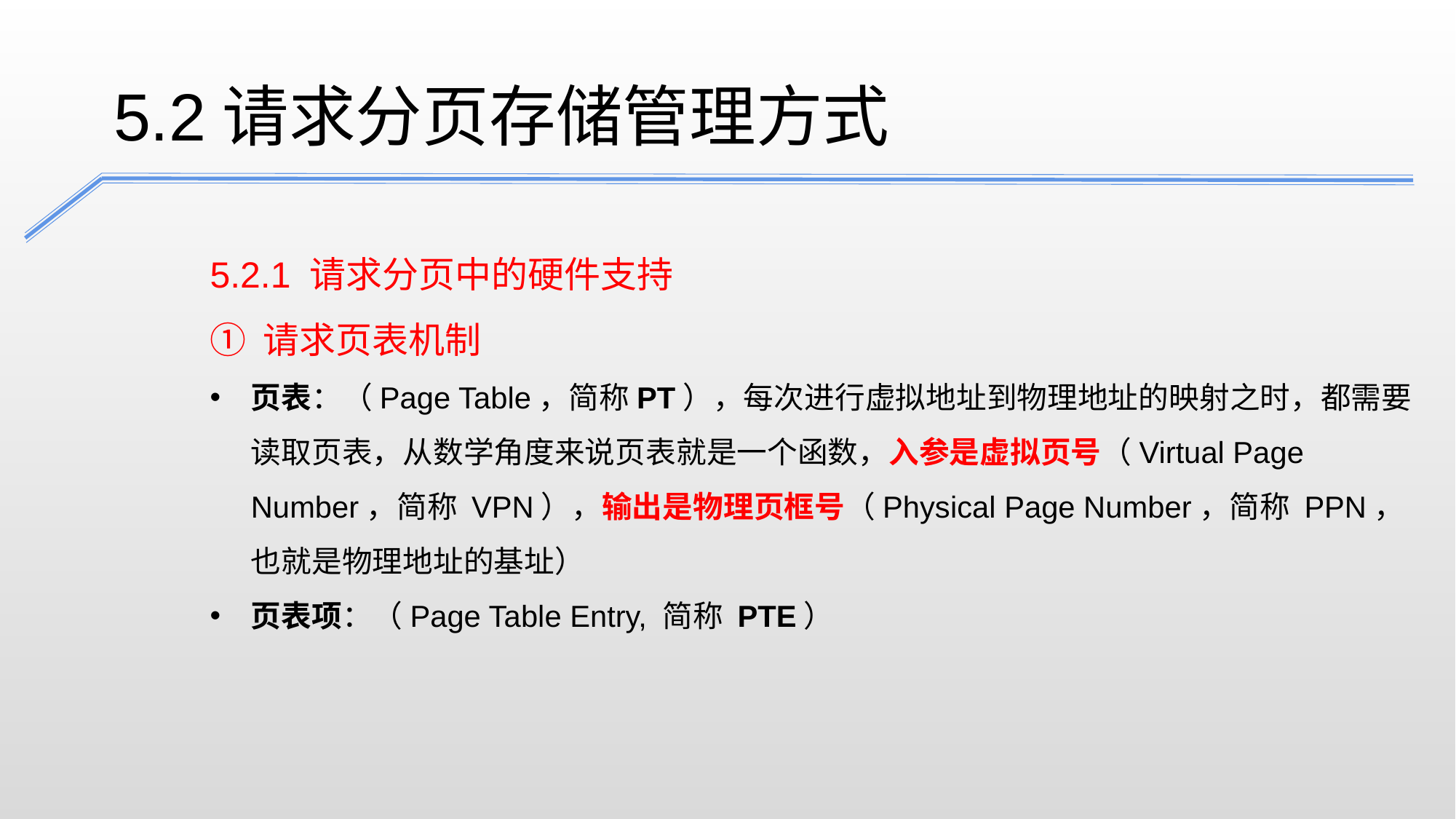

5.2请求分页存储管理方式

5.2.1 请求分页中的硬件支持
① 请求页表机制
页表：（Page Table，简称PT），每次进行虚拟地址到物理地址的映射之时，都需要读取页表，从数学角度来说页表就是一个函数，入参是虚拟页号（Virtual Page Number，简称 VPN），输出是物理页框号（Physical Page Number，简称 PPN，也就是物理地址的基址）
页表项：（Page Table Entry, 简称 PTE）